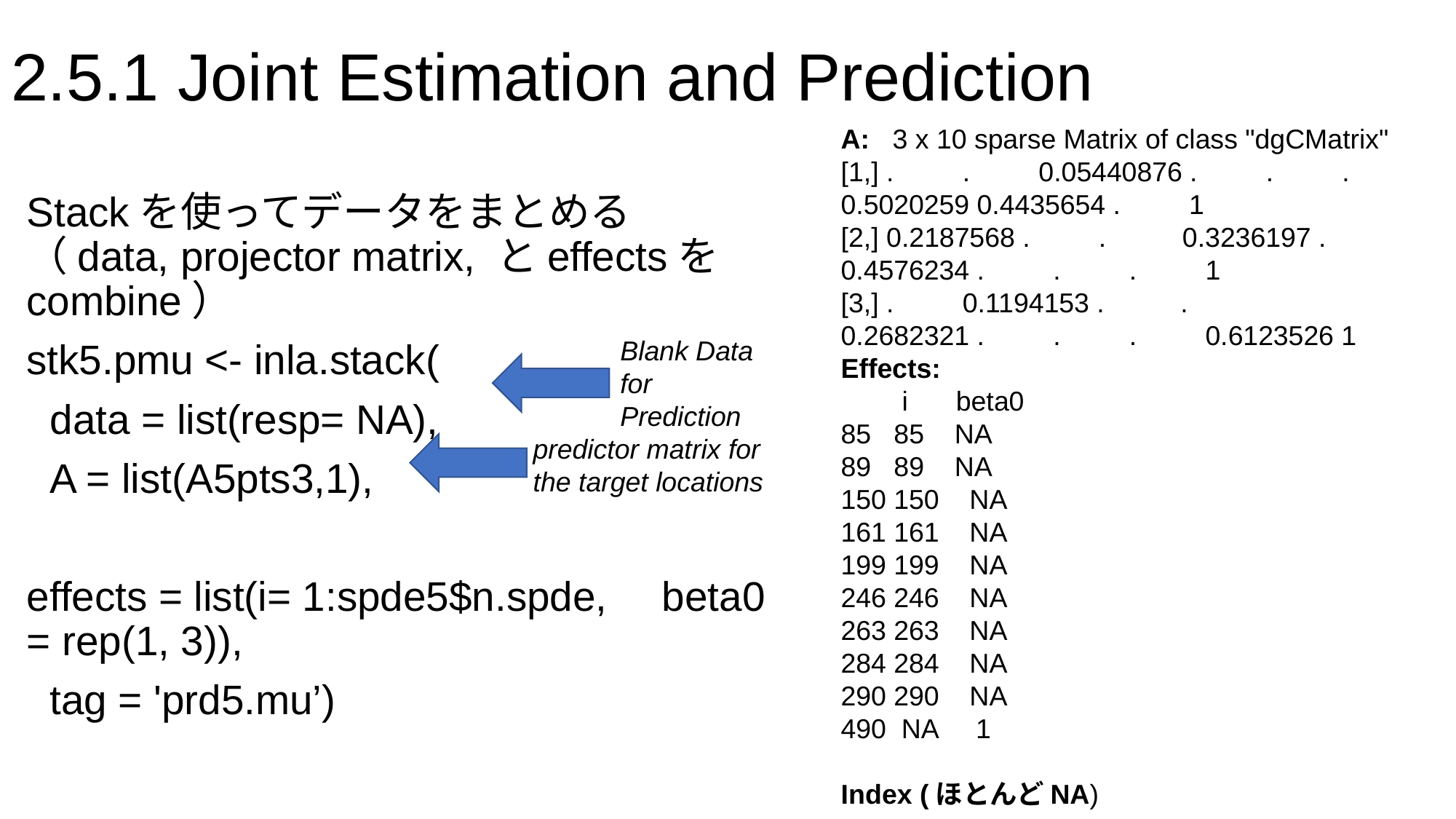

# 2.5.1 Joint Estimation and Prediction
A:   3 x 10 sparse Matrix of class "dgCMatrix"
[1,] .         .         0.05440876 .         .         .         0.5020259 0.4435654 .         1
[2,] 0.2187568 .         .          0.3236197 .         0.4576234 .         .         .         1
[3,] .         0.1194153 .          .         0.2682321 .         .         .         0.6123526 1
Effects:
　　i 　beta0
85   85    NA
89   89    NA
150 150    NA
161 161    NA
199 199    NA
246 246    NA
263 263    NA
284 284    NA
290 290    NA
490  NA     1

Index (ほとんどNA)
Stackを使ってデータをまとめる（data, projector matrix, とeffectsをcombine）
stk5.pmu <- inla.stack(
  data = list(resp= NA),
  A = list(A5pts3,1),

effects = list(i= 1:spde5$n.spde, 			beta0 = rep(1, 3)),
  tag = 'prd5.mu’)

Blank Data for Prediction

predictor matrix for the target locations